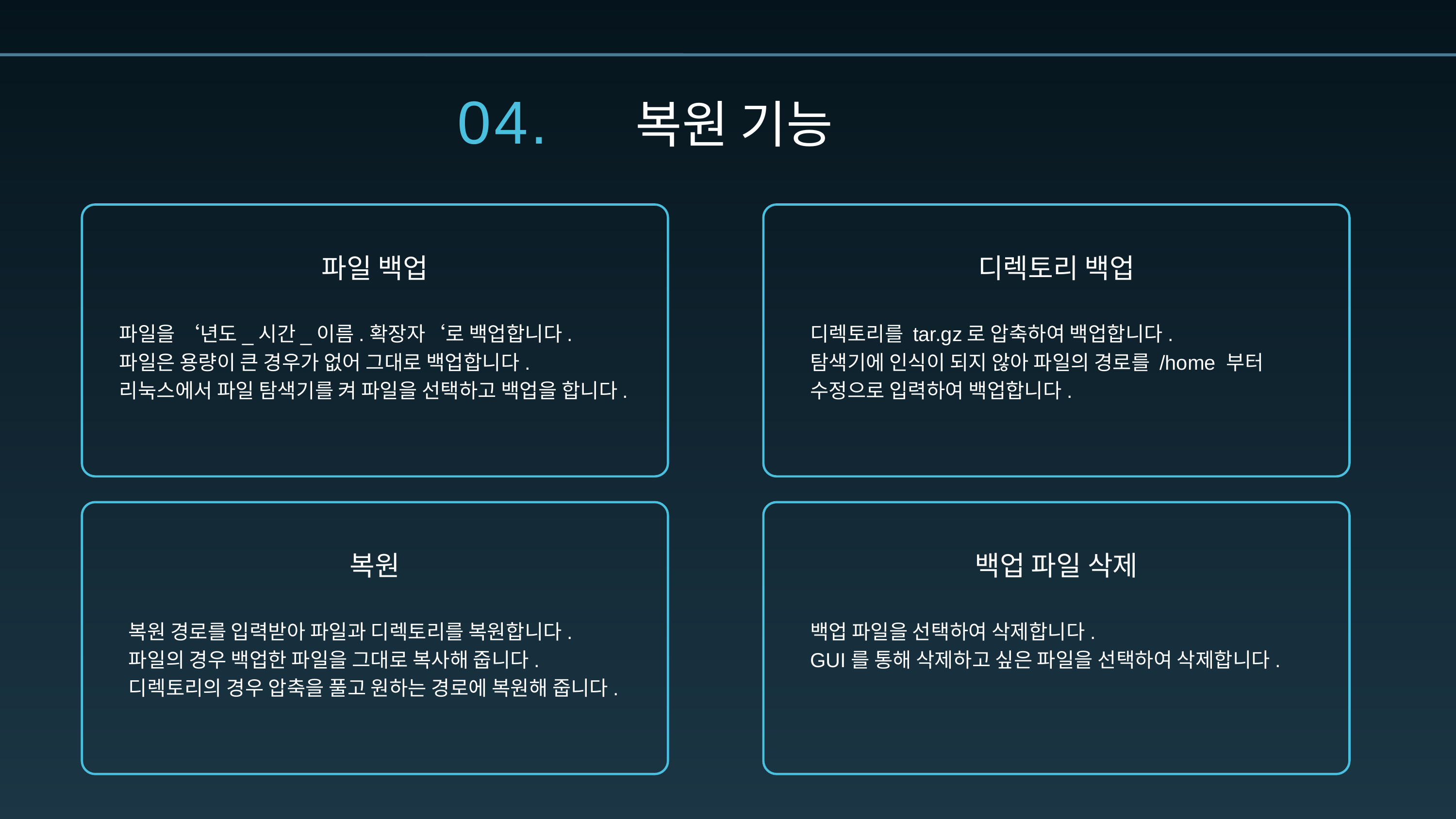

04.
복원 기능

디렉토리 백업
파일 백업
파일을 ‘년도_시간_이름.확장자‘로 백업합니다.
파일은 용량이 큰 경우가 없어 그대로 백업합니다.
리눅스에서 파일 탐색기를 켜 파일을 선택하고 백업을 합니다.
디렉토리를 tar.gz로 압축하여 백업합니다.
탐색기에 인식이 되지 않아 파일의 경로를 /home 부터 수정으로 입력하여 백업합니다.

백업 파일 삭제
복원
복원 경로를 입력받아 파일과 디렉토리를 복원합니다.
파일의 경우 백업한 파일을 그대로 복사해 줍니다.
디렉토리의 경우 압축을 풀고 원하는 경로에 복원해 줍니다.
백업 파일을 선택하여 삭제합니다.
GUI를 통해 삭제하고 싶은 파일을 선택하여 삭제합니다.